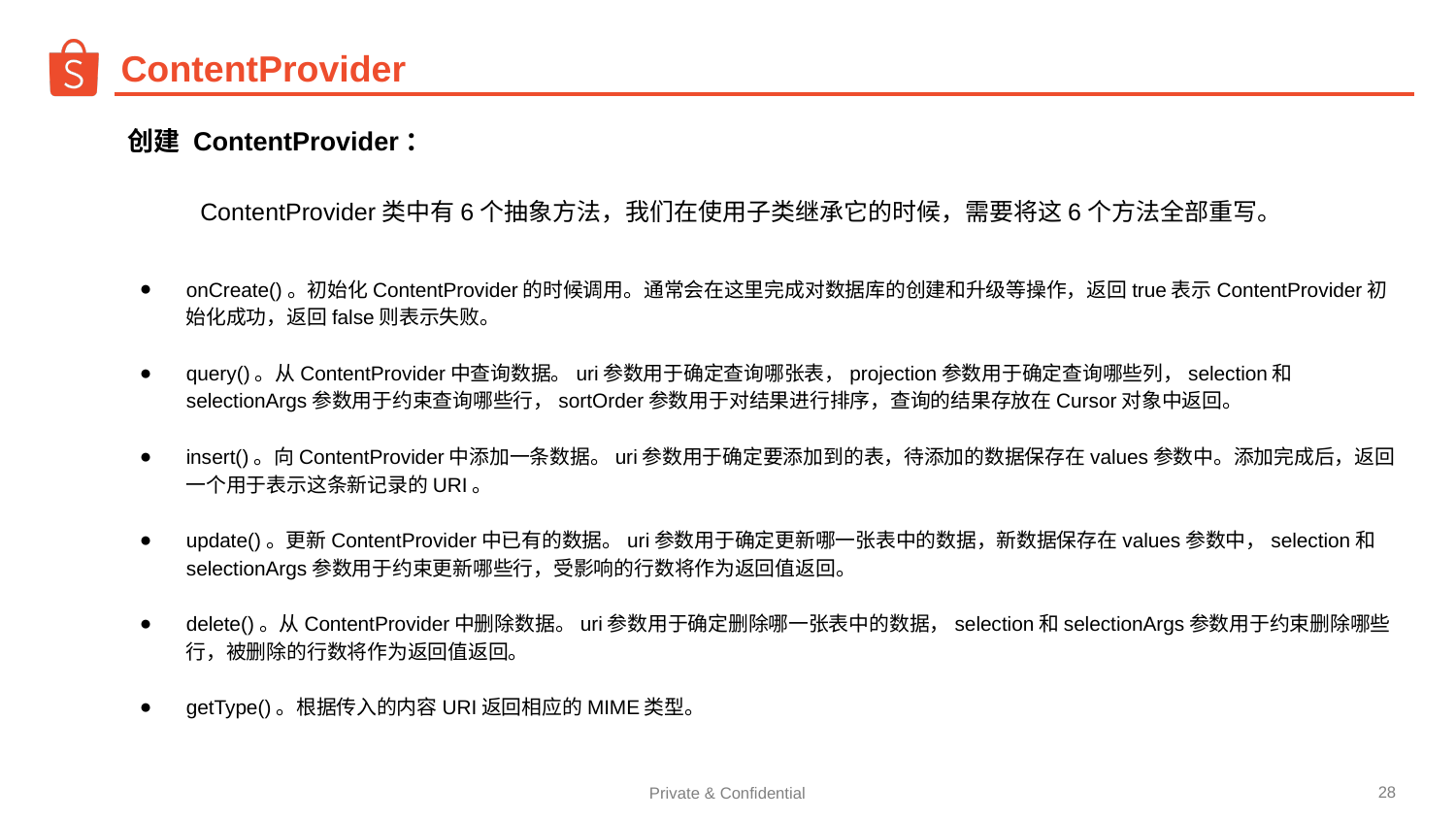

# ContentProvider
创建 ContentProvider：

ContentProvider类中有6个抽象方法，我们在使用子类继承它的时候，需要将这6个方法全部重写。
onCreate()。初始化ContentProvider的时候调用。通常会在这里完成对数据库的创建和升级等操作，返回true表示ContentProvider初始化成功，返回false则表示失败。

query()。从ContentProvider中查询数据。uri参数用于确定查询哪张表，projection参数用于确定查询哪些列，selection和selectionArgs参数用于约束查询哪些行，sortOrder参数用于对结果进行排序，查询的结果存放在Cursor对象中返回。

insert()。向ContentProvider中添加一条数据。uri参数用于确定要添加到的表，待添加的数据保存在values参数中。添加完成后，返回一个用于表示这条新记录的URI。

update()。更新ContentProvider中已有的数据。uri参数用于确定更新哪一张表中的数据，新数据保存在values参数中，selection和selectionArgs参数用于约束更新哪些行，受影响的行数将作为返回值返回。

delete()。从ContentProvider中删除数据。uri参数用于确定删除哪一张表中的数据，selection和selectionArgs参数用于约束删除哪些行，被删除的行数将作为返回值返回。

getType()。根据传入的内容URI返回相应的MIME类型。
简介
28